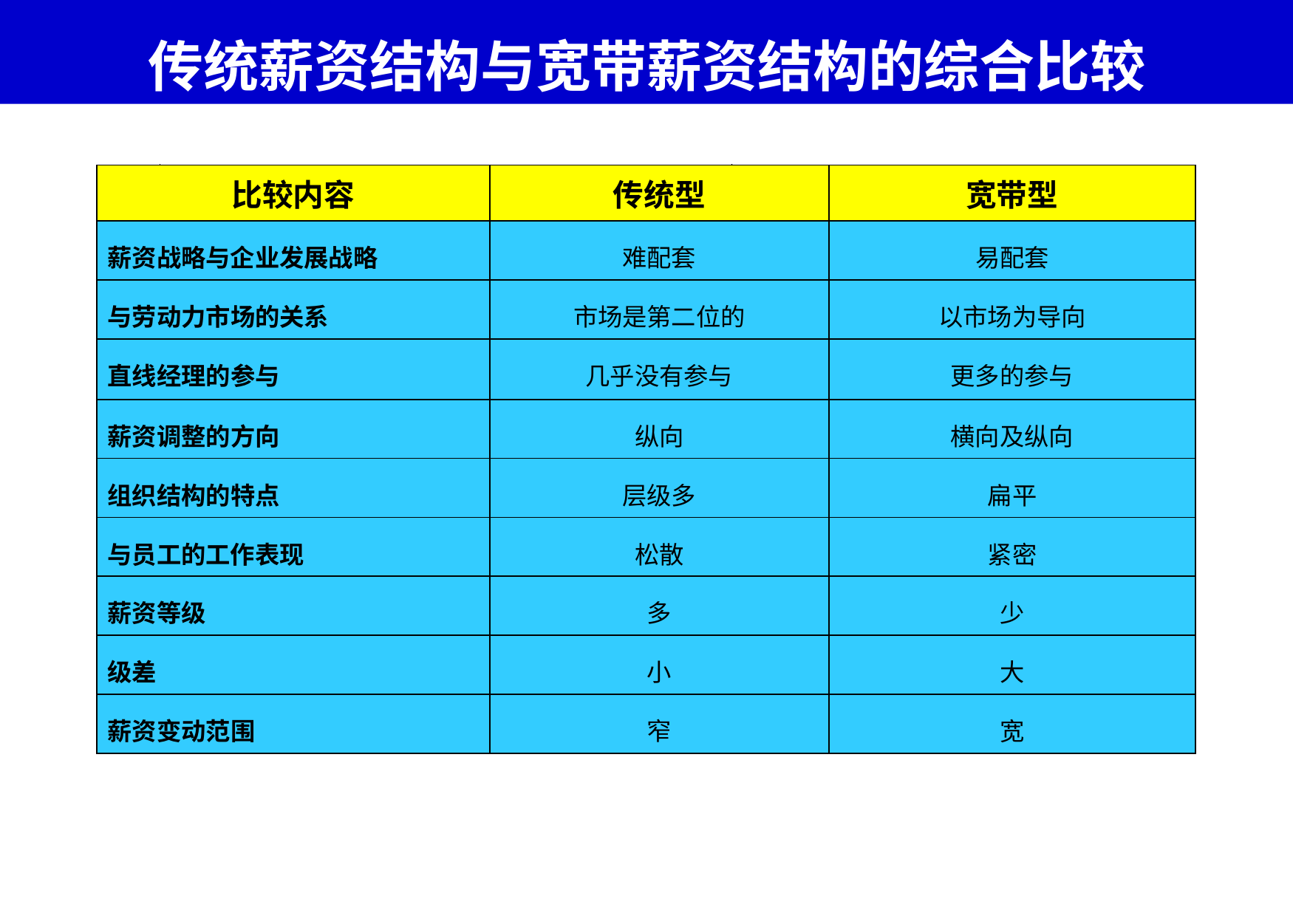

# 传统薪资结构与宽带薪资结构的综合比较

| 比较内容 | 传统型 | 宽带型 |
| --- | --- | --- |
| 薪资战略与企业发展战略 | 难配套 | 易配套 |
| 与劳动力市场的关系 | 市场是第二位的 | 以市场为导向 |
| 直线经理的参与 | 几乎没有参与 | 更多的参与 |
| 薪资调整的方向 | 纵向 | 横向及纵向 |
| 组织结构的特点 | 层级多 | 扁平 |
| 与员工的工作表现 | 松散 | 紧密 |
| 薪资等级 | 多 | 少 |
| 级差 | 小 | 大 |
| 薪资变动范围 | 窄 | 宽 |